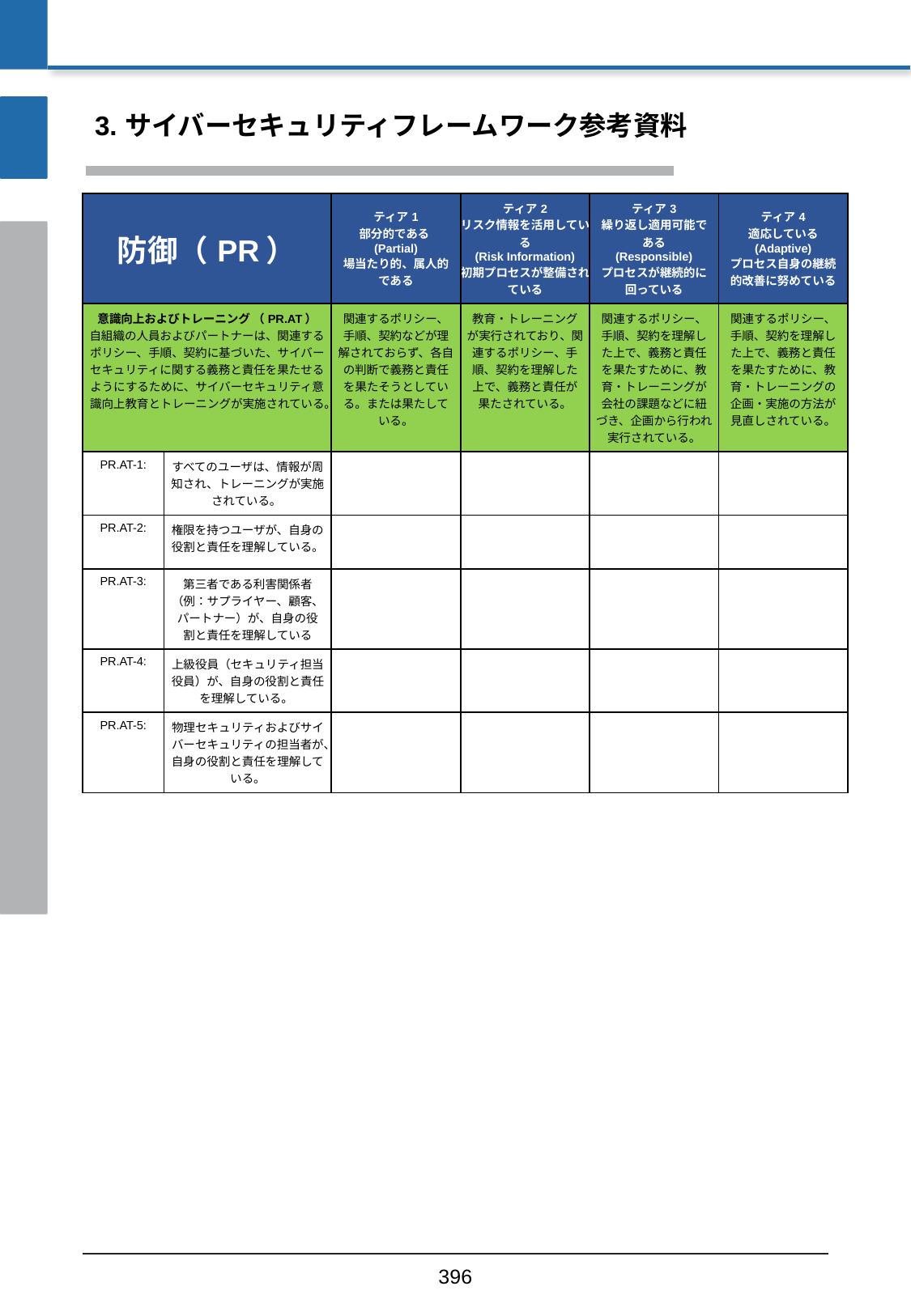

3. サイバーセキュリティフレームワーク参考資料
| 防御（PR） |  | ティア1 部分的である(Partial) 場当たり的、属人的である | ティア2 リスク情報を活用している (Risk Information) 初期プロセスが整備されている | ティア3 繰り返し適用可能である (Responsible) プロセスが継続的に回っている | ティア4 適応している (Adaptive) プロセス自身の継続的改善に努めている |
| --- | --- | --- | --- | --- | --- |
| 意識向上およびトレーニング （PR.AT） 自組織の人員およびパートナーは、関連するポリシー、手順、契約に基づいた、サイバーセキュリティに関する義務と責任を果たせるようにするために、サイバーセキュリティ意識向上教育とトレーニングが実施されている。 |  | 関連するポリシー、手順、契約などが理解されておらず、各自の判断で義務と責任を果たそうとしている。または果たしている。 | 教育・トレーニングが実行されており、関連するポリシー、手順、契約を理解した上で、義務と責任が果たされている。 | 関連するポリシー、手順、契約を理解した上で、義務と責任を果たすために、教育・トレーニングが会社の課題などに紐づき、企画から行われ実行されている。 | 関連するポリシー、手順、契約を理解した上で、義務と責任を果たすために、教育・トレーニングの企画・実施の方法が見直しされている。 |
| PR.AT-1: | すべてのユーザは、情報が周知され、トレーニングが実施されている。 |  |  |  |  |
| PR.AT-2: | 権限を持つユーザが、自身の役割と責任を理解している。 |  |  |  |  |
| PR.AT-3: | 第三者である利害関係者（例：サプライヤー、顧客、パートナー）が、自身の役 割と責任を理解している |  |  |  |  |
| PR.AT-4: | 上級役員（セキュリティ担当役員）が、自身の役割と責任を理解している。 |  |  |  |  |
| PR.AT-5: | 物理セキュリティおよびサイバーセキュリティの担当者が、自身の役割と責任を理解している。 |  |  |  |  |
396